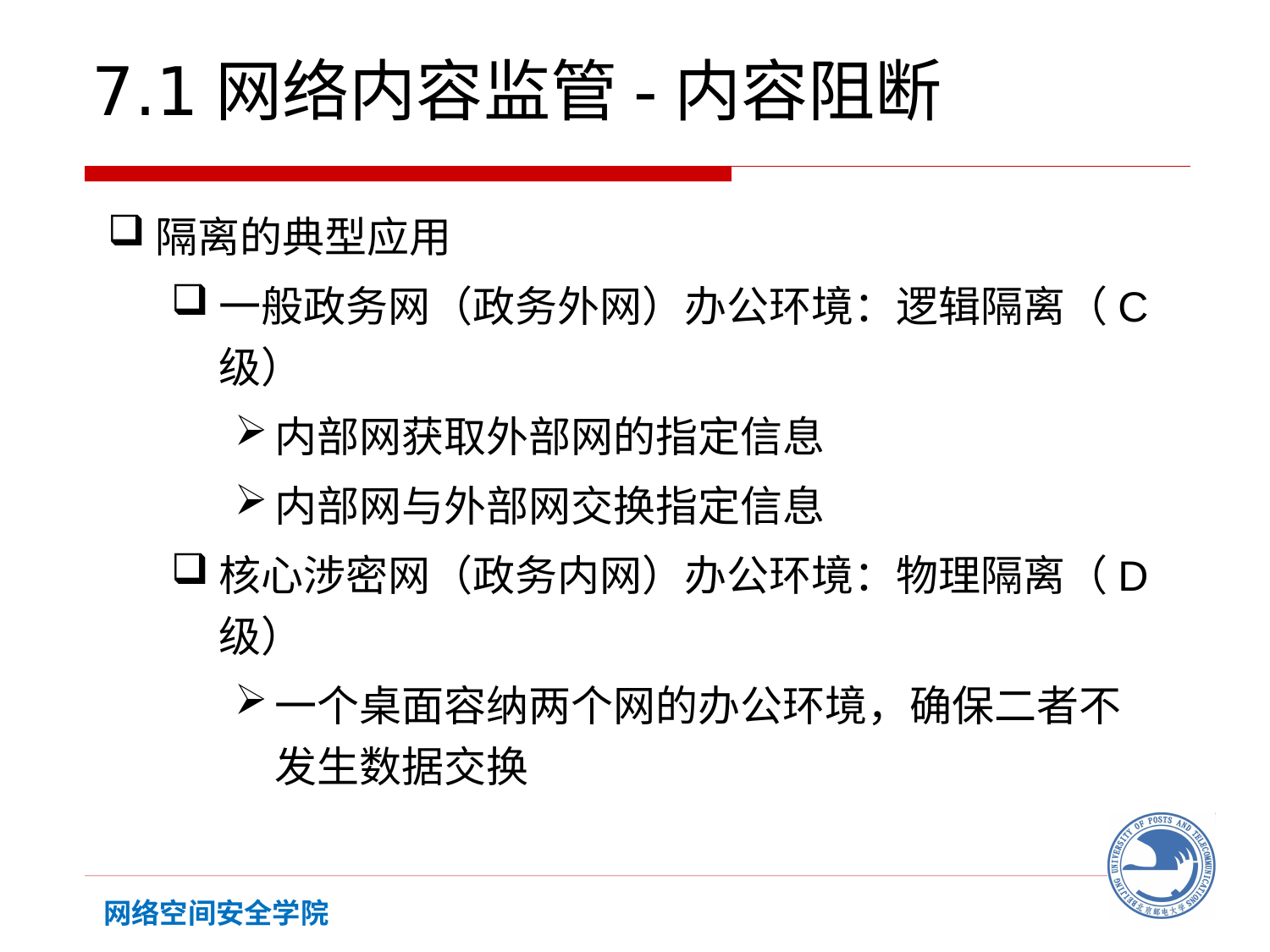

7.1网络内容监管-内容阻断
隔离的典型应用
一般政务网（政务外网）办公环境：逻辑隔离（C级）
内部网获取外部网的指定信息
内部网与外部网交换指定信息
核心涉密网（政务内网）办公环境：物理隔离（D级）
一个桌面容纳两个网的办公环境，确保二者不发生数据交换
8